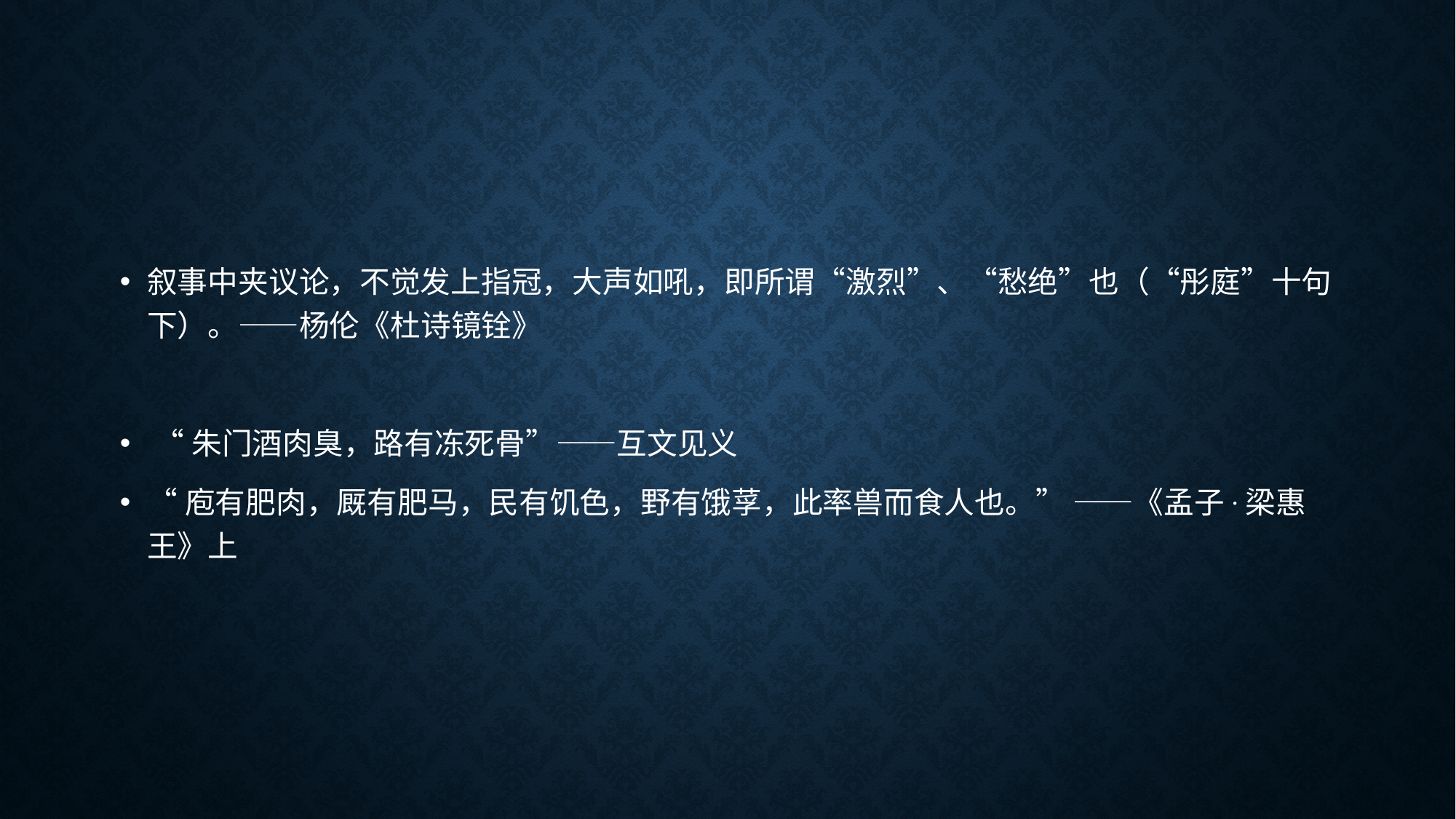

#
叙事中夹议论，不觉发上指冠，大声如吼，即所谓“激烈”、“愁绝”也（“彤庭”十句下）。——杨伦《杜诗镜铨》

 “朱门酒肉臭，路有冻死骨”——互文见义
“庖有肥肉，厩有肥马，民有饥色，野有饿莩，此率兽而食人也。” ——《孟子·梁惠王》上